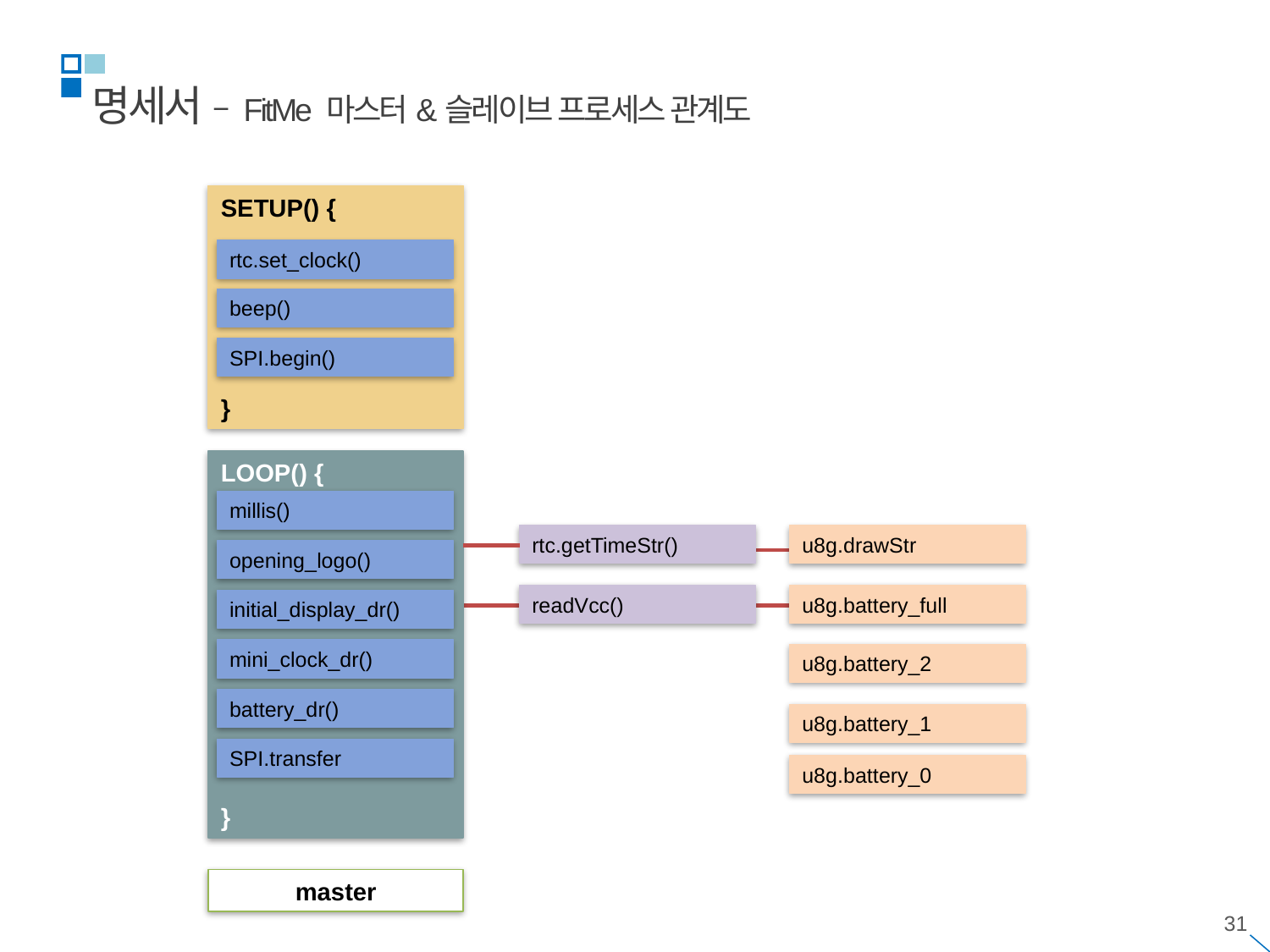

명세서 – FitMe 마스터&슬레이브 프로세스 관계도
SETUP() {

}
rtc.set_clock()
beep()
SPI.begin()
LOOP() {

}
millis()
opening_logo()
initial_display_dr()
mini_clock_dr()
battery_dr()
SPI.transfer
rtc.getTimeStr()
u8g.drawStr
readVcc()
u8g.battery_full
u8g.battery_2
u8g.battery_1
u8g.battery_0
master